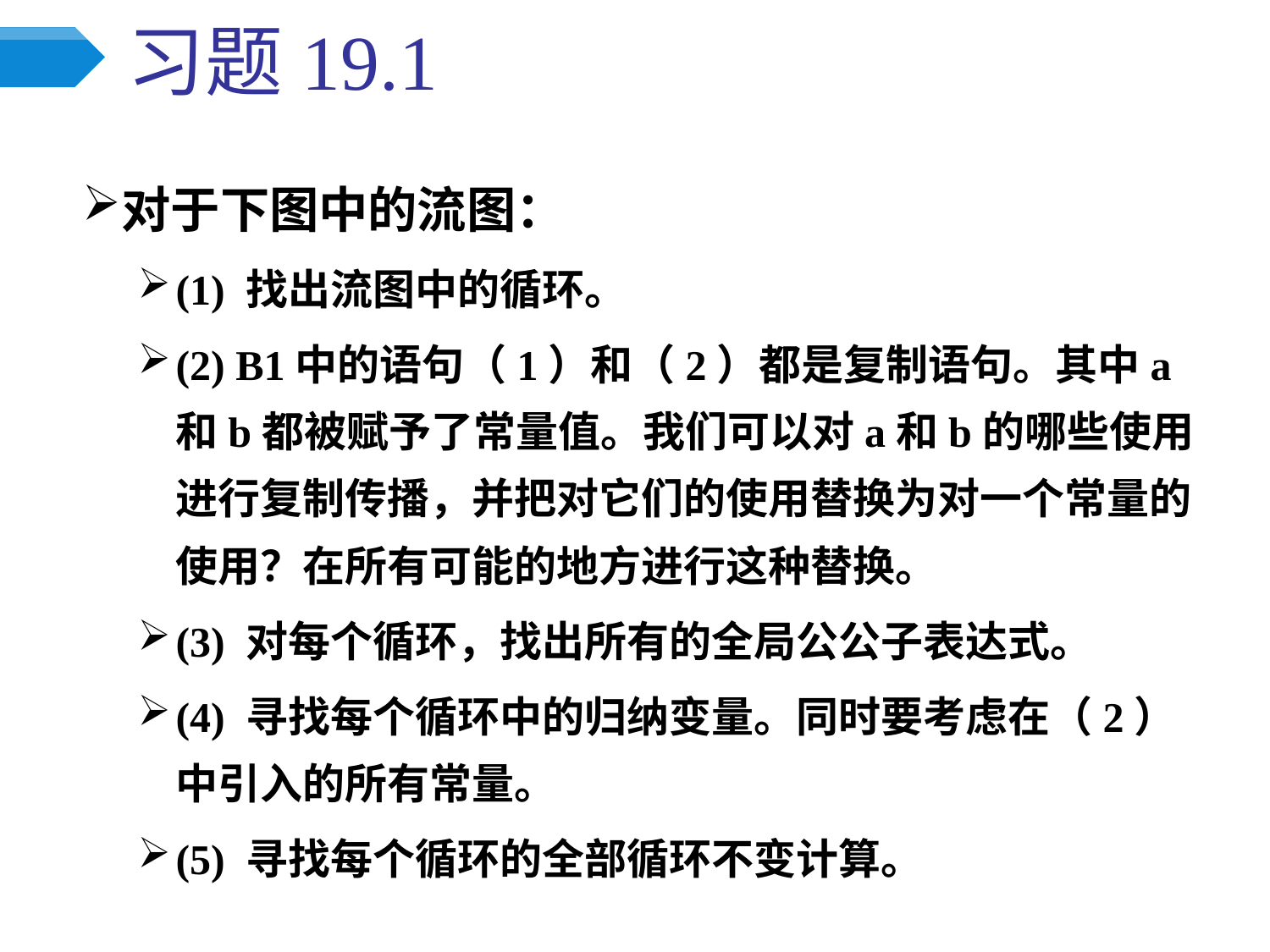

# 习题19.1
对于下图中的流图：
(1) 找出流图中的循环。
(2) B1中的语句（1）和（2）都是复制语句。其中a和b都被赋予了常量值。我们可以对a和b的哪些使用进行复制传播，并把对它们的使用替换为对一个常量的使用？在所有可能的地方进行这种替换。
(3) 对每个循环，找出所有的全局公公子表达式。
(4) 寻找每个循环中的归纳变量。同时要考虑在（2）中引入的所有常量。
(5) 寻找每个循环的全部循环不变计算。